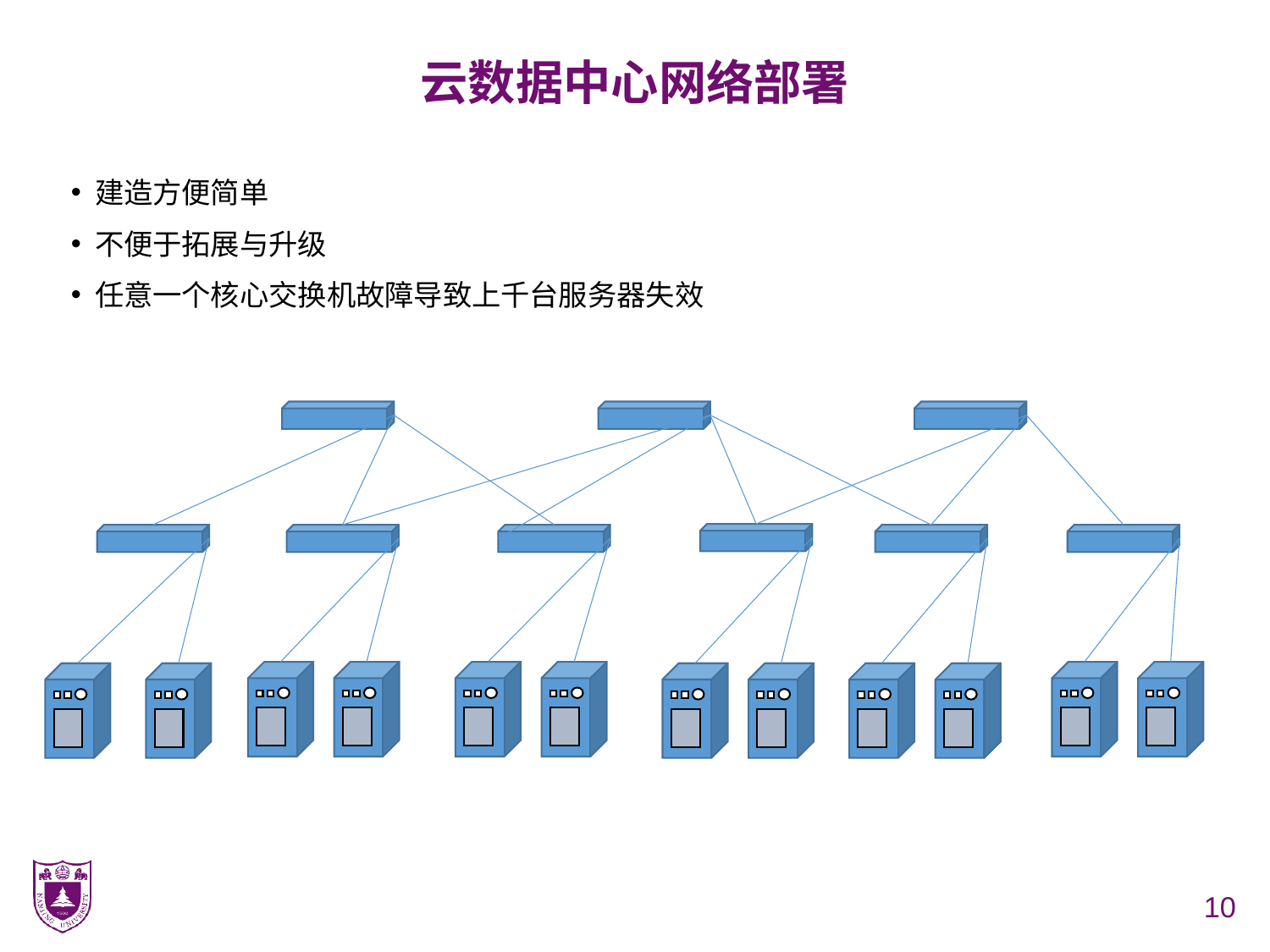

# 云数据中心网络部署
建造方便简单
不便于拓展与升级
任意一个核心交换机故障导致上千台服务器失效

10